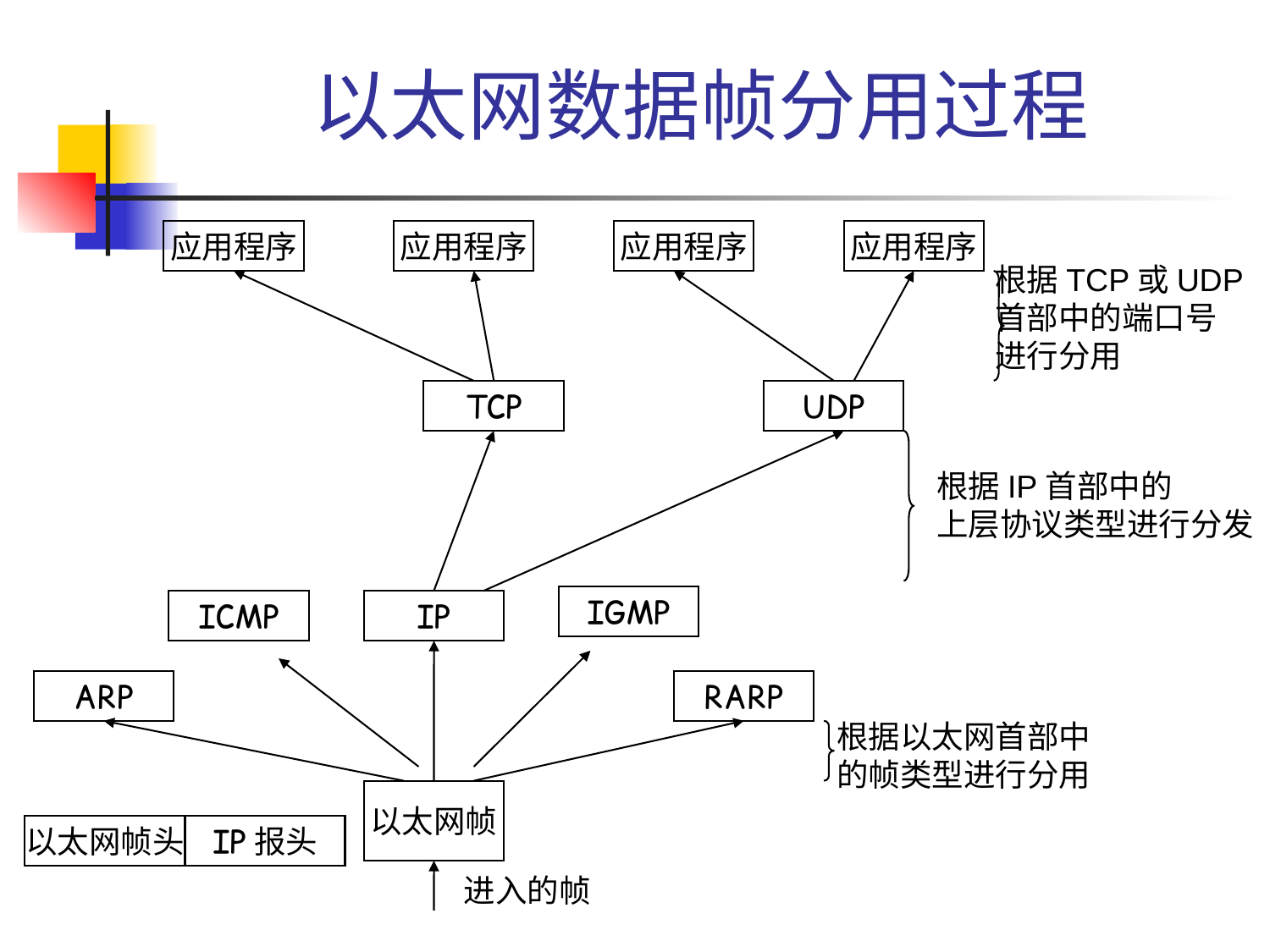

# 以太网数据帧分用过程
应用程序
应用程序
应用程序
应用程序
根据TCP或UDP
首部中的端口号
进行分用

TCP
UDP

根据IP首部中的
上层协议类型进行分发
IGMP
ICMP
IP

ARP
RARP
根据以太网首部中
的帧类型进行分用

以太网帧
以太网帧头
IP报头

进入的帧